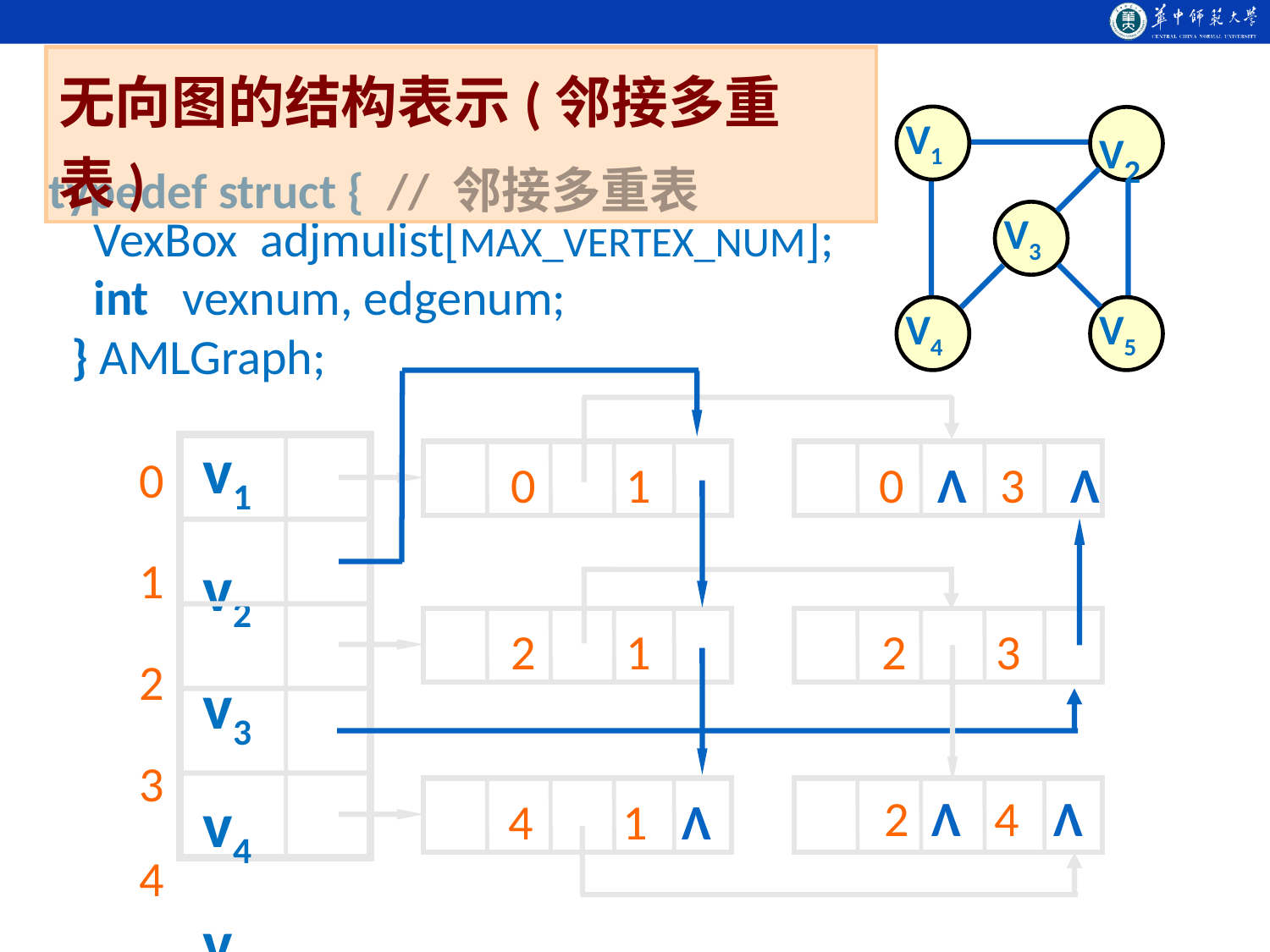

无向图的结构表示(邻接多重表)
 V1

 V2

 V3

 V4

 V5

typedef struct {  // 邻接多重表
    VexBox  adjmulist[MAX_VERTEX_NUM];
    int   vexnum, edgenum;
  } AMLGraph;

v1

v2

v3

v4

v5

0        1
0   Λ   3    Λ
0

1

2

3

4

2        1
2        3

2  Λ   4   Λ
4        1   Λ